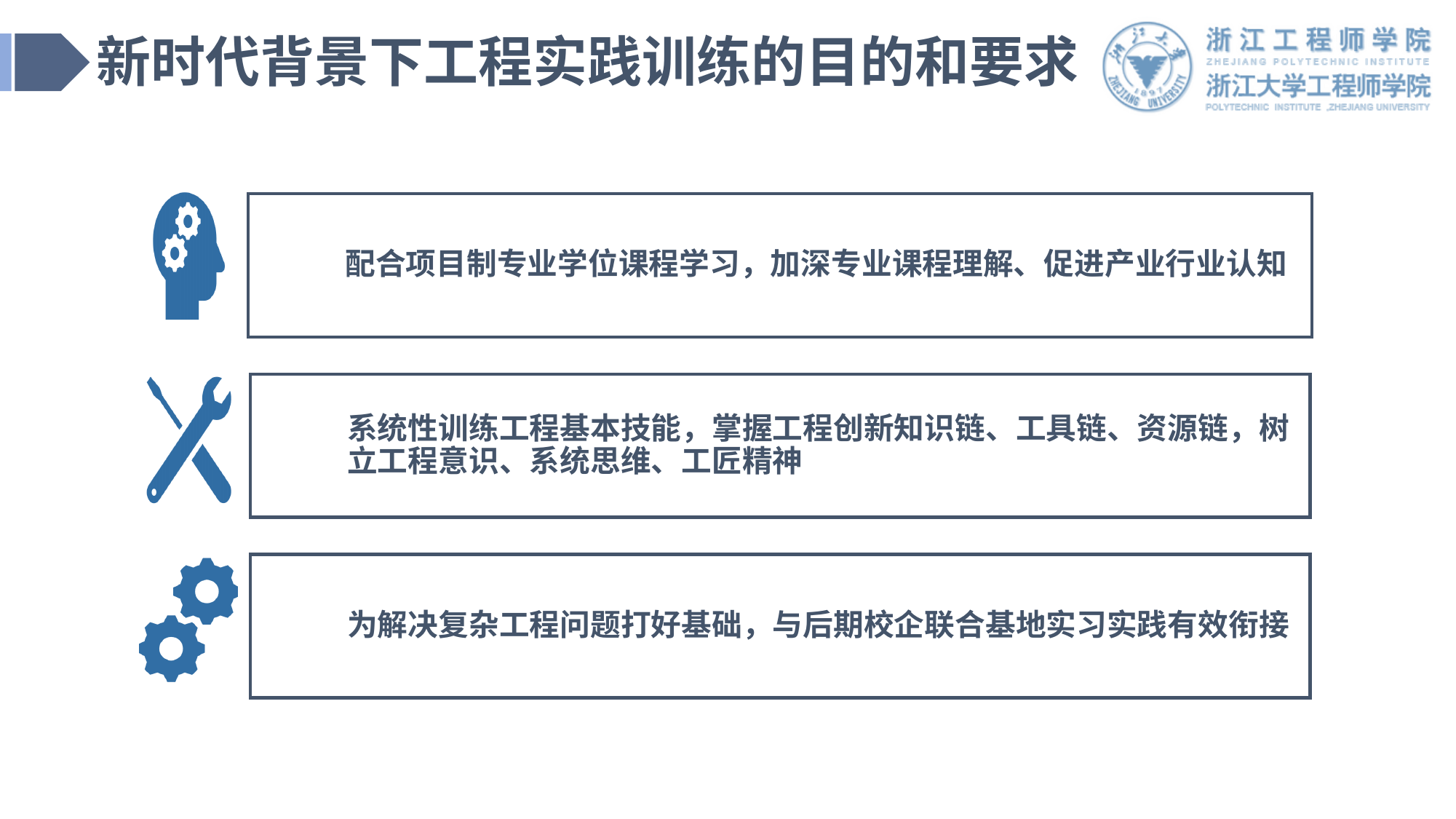

# 新时代背景下工程实践训练的目的和要求
配合项目制专业学位课程学习，加深专业课程理解、促进产业行业认知
系统性训练工程基本技能，掌握工程创新知识链、工具链、资源链，树立工程意识、系统思维、工匠精神
为解决复杂工程问题打好基础，与后期校企联合基地实习实践有效衔接